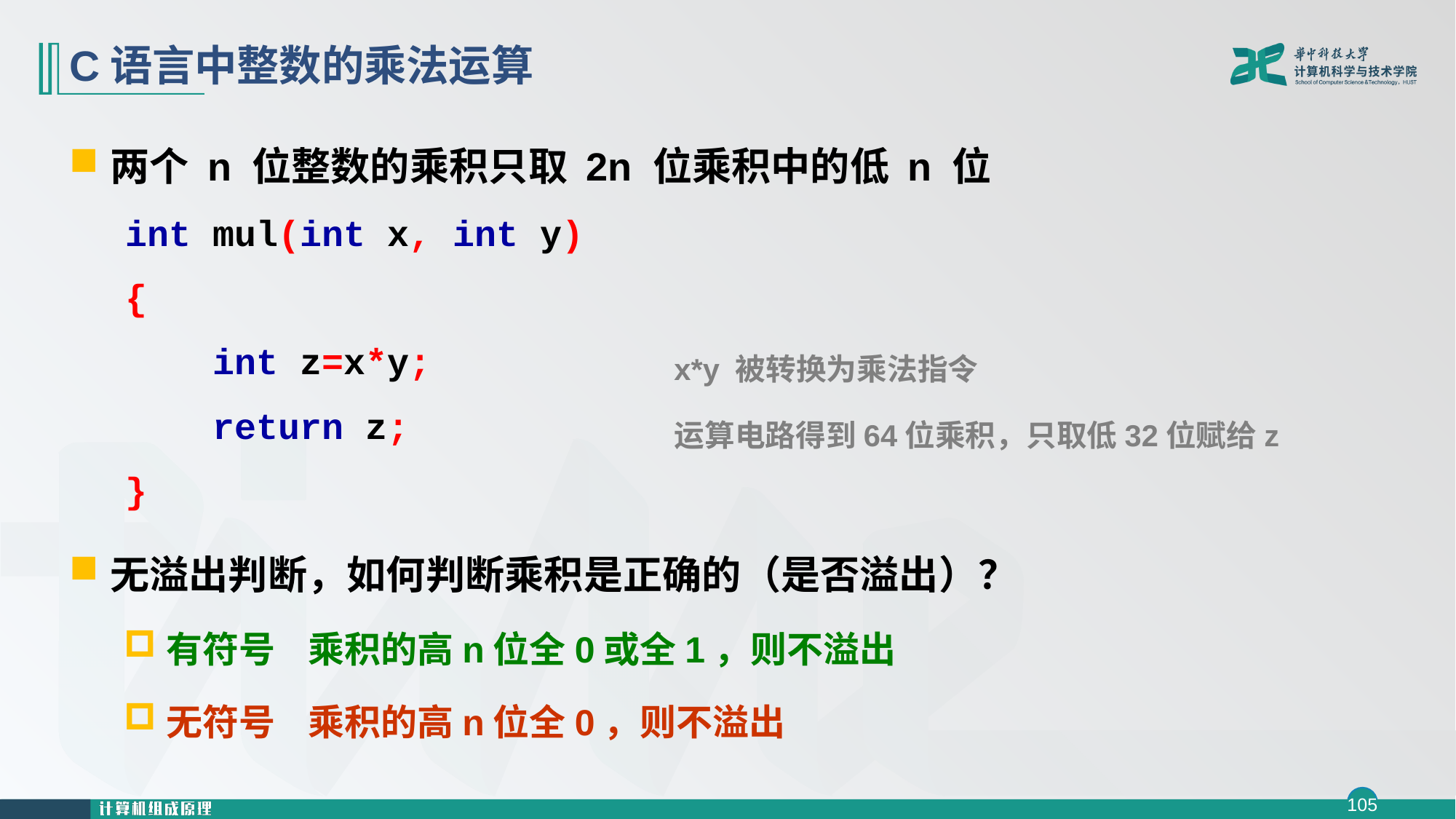

# C语言中整数的乘法运算
两个 n 位整数的乘积只取 2n 位乘积中的低 n 位
int mul(int x, int y)
{
    int z=x*y;
    return z;
}
无溢出判断，如何判断乘积是正确的（是否溢出）？
有符号    乘积的高n位全0或全1，则不溢出
无符号    乘积的高n位全0，则不溢出

x*y 被转换为乘法指令
运算电路得到64位乘积，只取低32位赋给z